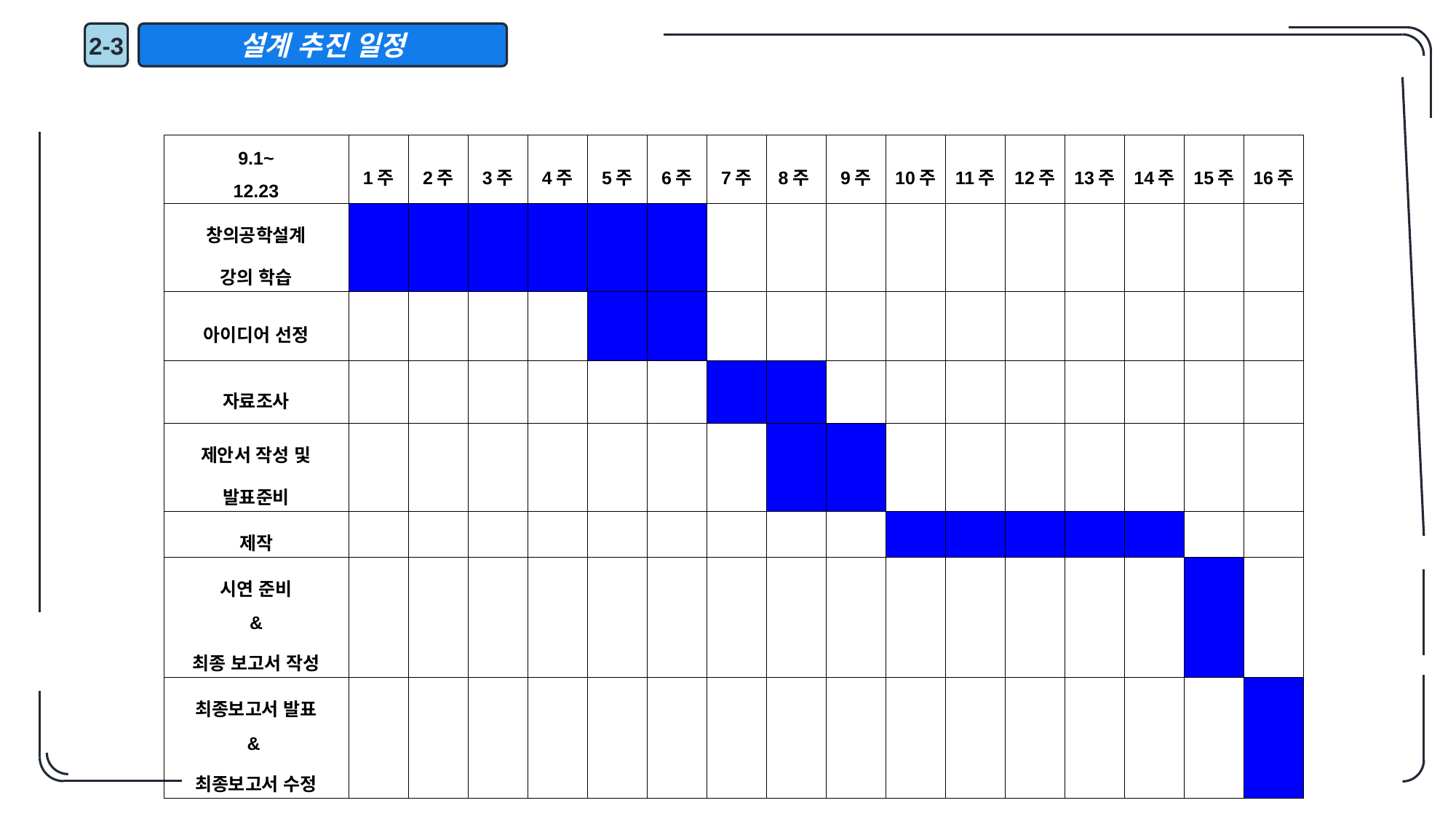

2-3
설계 추진 일정

| 9.1~ 12.23 | 1주 | 2주 | 3주 | 4주 | 5주 | 6주 | 7주 | 8주 | 9주 | 10주 | 11주 | 12주 | 13주 | 14주 | 15주 | 16주 |
| --- | --- | --- | --- | --- | --- | --- | --- | --- | --- | --- | --- | --- | --- | --- | --- | --- |
| 창의공학설계 강의 학습 |  |  |  |  |  |  |  |  |  |  |  |  |  |  |  |  |
| 아이디어 선정 |  |  |  |  |  |  |  |  |  |  |  |  |  |  |  |  |
| 자료조사 |  |  |  |  |  |  |  |  |  |  |  |  |  |  |  |  |
| 제안서 작성 및 발표준비 |  |  |  |  |  |  |  |  |  |  |  |  |  |  |  |  |
| 제작 |  |  |  |  |  |  |  |  |  |  |  |  |  |  |  |  |
| 시연 준비 & 최종 보고서 작성 |  |  |  |  |  |  |  |  |  |  |  |  |  |  |  |  |
| 최종보고서 발표 & 최종보고서 수정 |  |  |  |  |  |  |  |  |  |  |  |  |  |  |  |  |